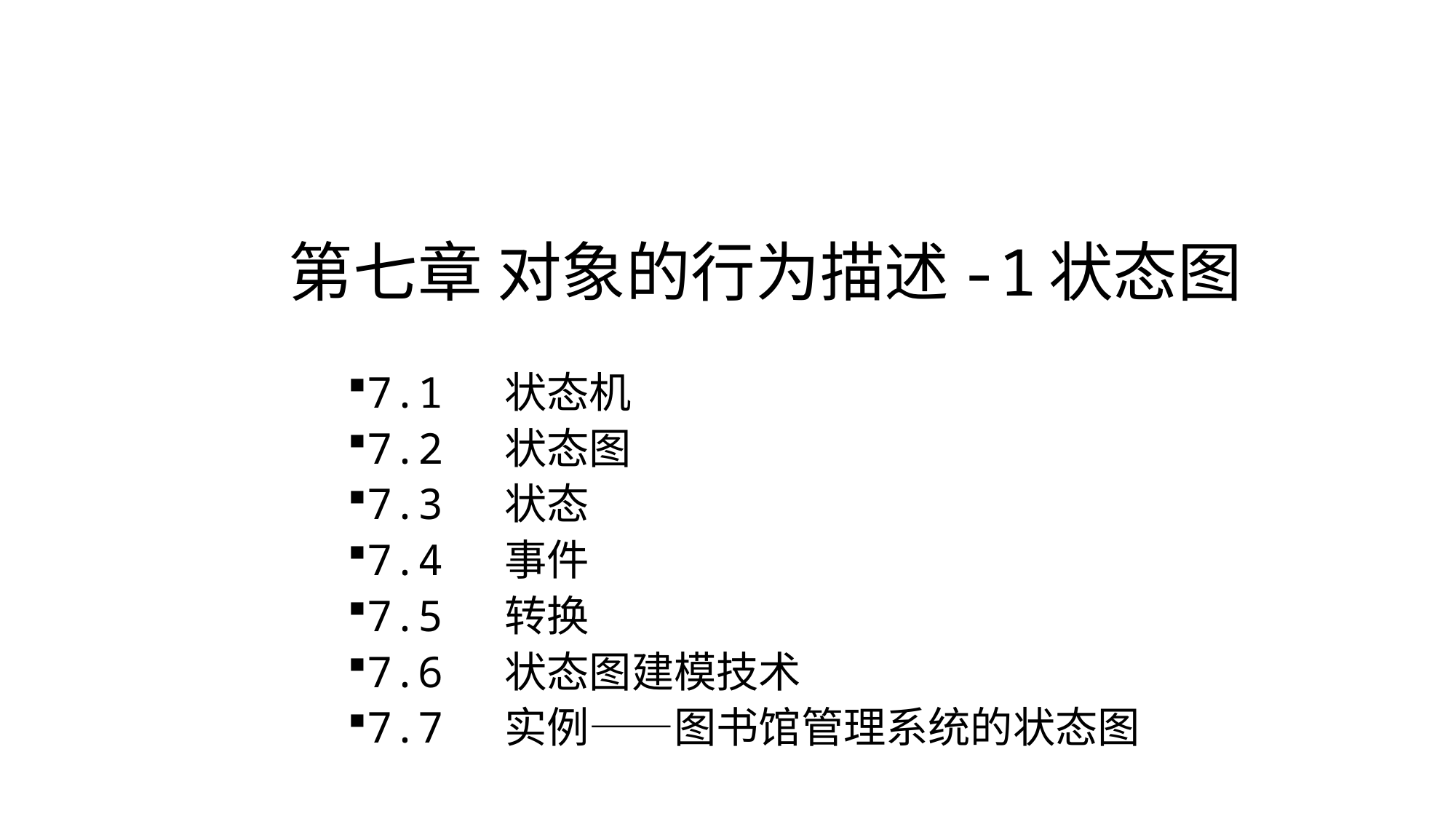

# 第七章 对象的行为描述-1状态图
7.1  状态机
7.2  状态图
7.3  状态
7.4  事件
7.5  转换
7.6  状态图建模技术
7.7  实例——图书馆管理系统的状态图